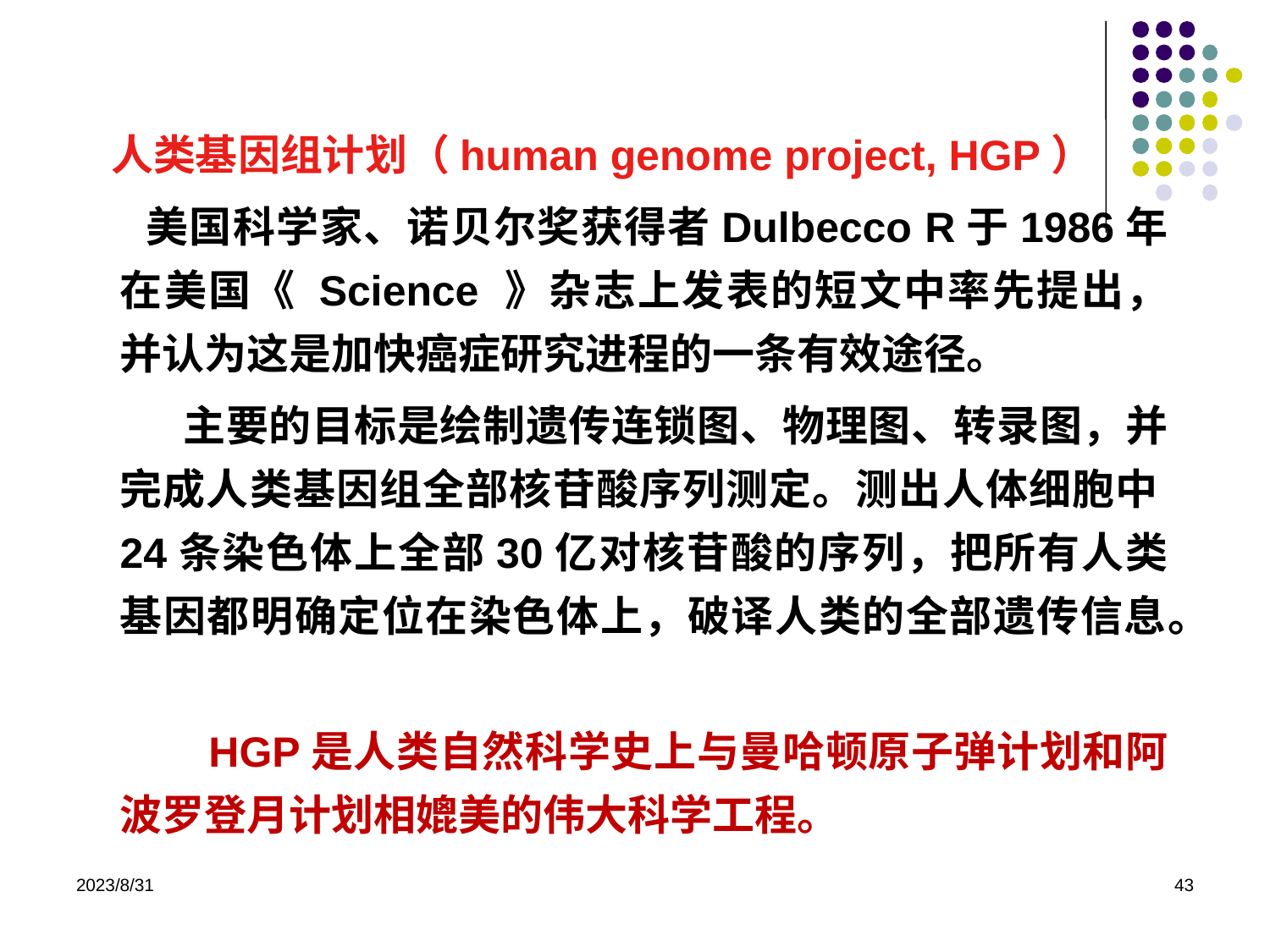

人类基因组计划（human genome project, HGP）
       美国科学家、诺贝尔奖获得者Dulbecco R于1986年在美国《 Science 》杂志上发表的短文中率先提出，并认为这是加快癌症研究进程的一条有效途径。
          主要的目标是绘制遗传连锁图、物理图、转录图，并完成人类基因组全部核苷酸序列测定。测出人体细胞中24条染色体上全部30亿对核苷酸的序列，把所有人类基因都明确定位在染色体上，破译人类的全部遗传信息。
           HGP是人类自然科学史上与曼哈顿原子弹计划和阿波罗登月计划相媲美的伟大科学工程。
2023/8/31
43